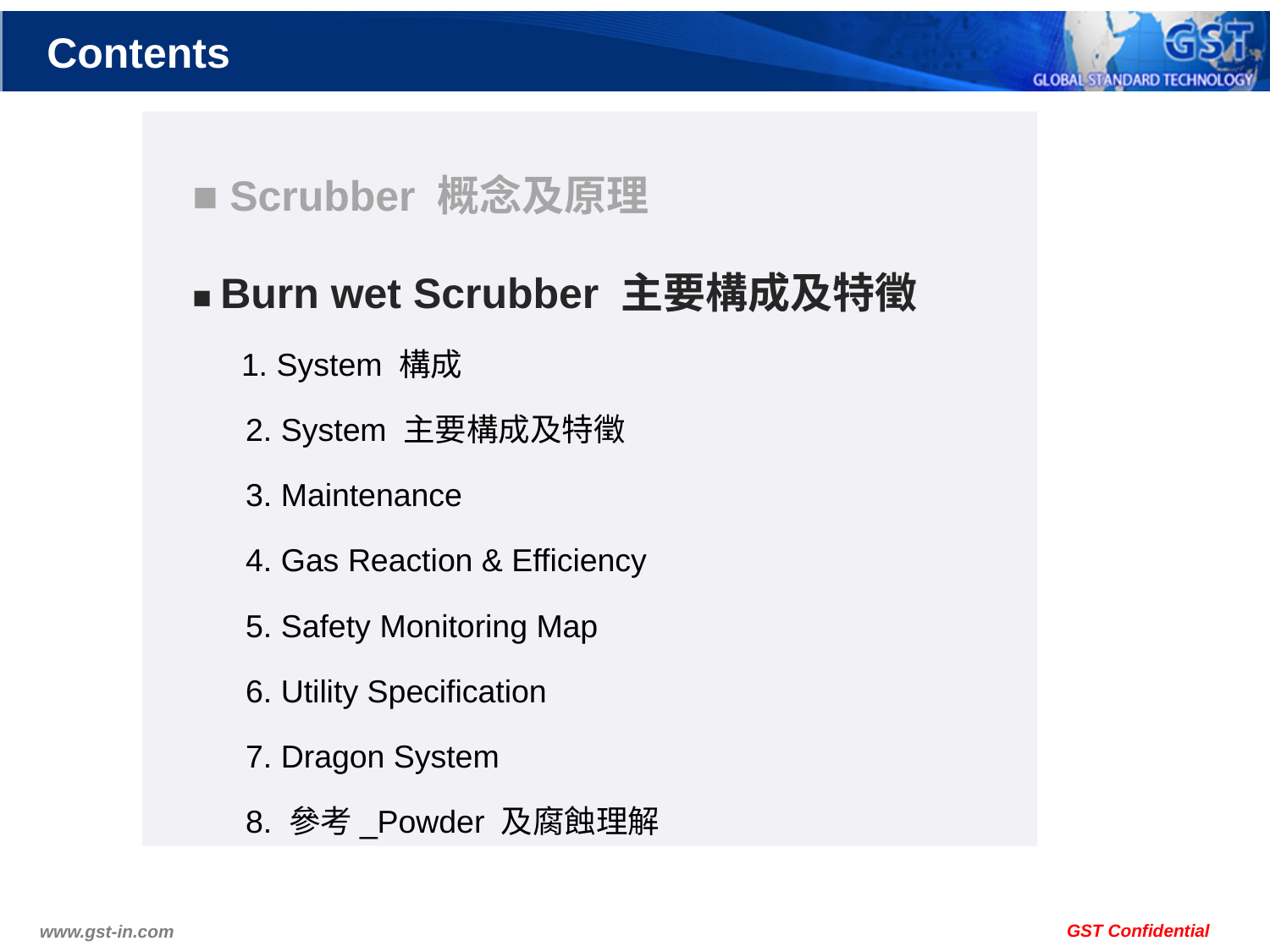

# Contents
■ Scrubber 概念及原理
■ Burn wet Scrubber 主要構成及特徵
       1. System 構成
      2. System 主要構成及特徵
      3. Maintenance
      4. Gas Reaction & Efficiency
      5. Safety Monitoring Map
      6. Utility Specification
      7. Dragon System
      8. 參考_Powder 及腐蝕理解
■ Scrubber 개념 및 원리
■ Burn wet Scrubber 주요 구성 및 특징